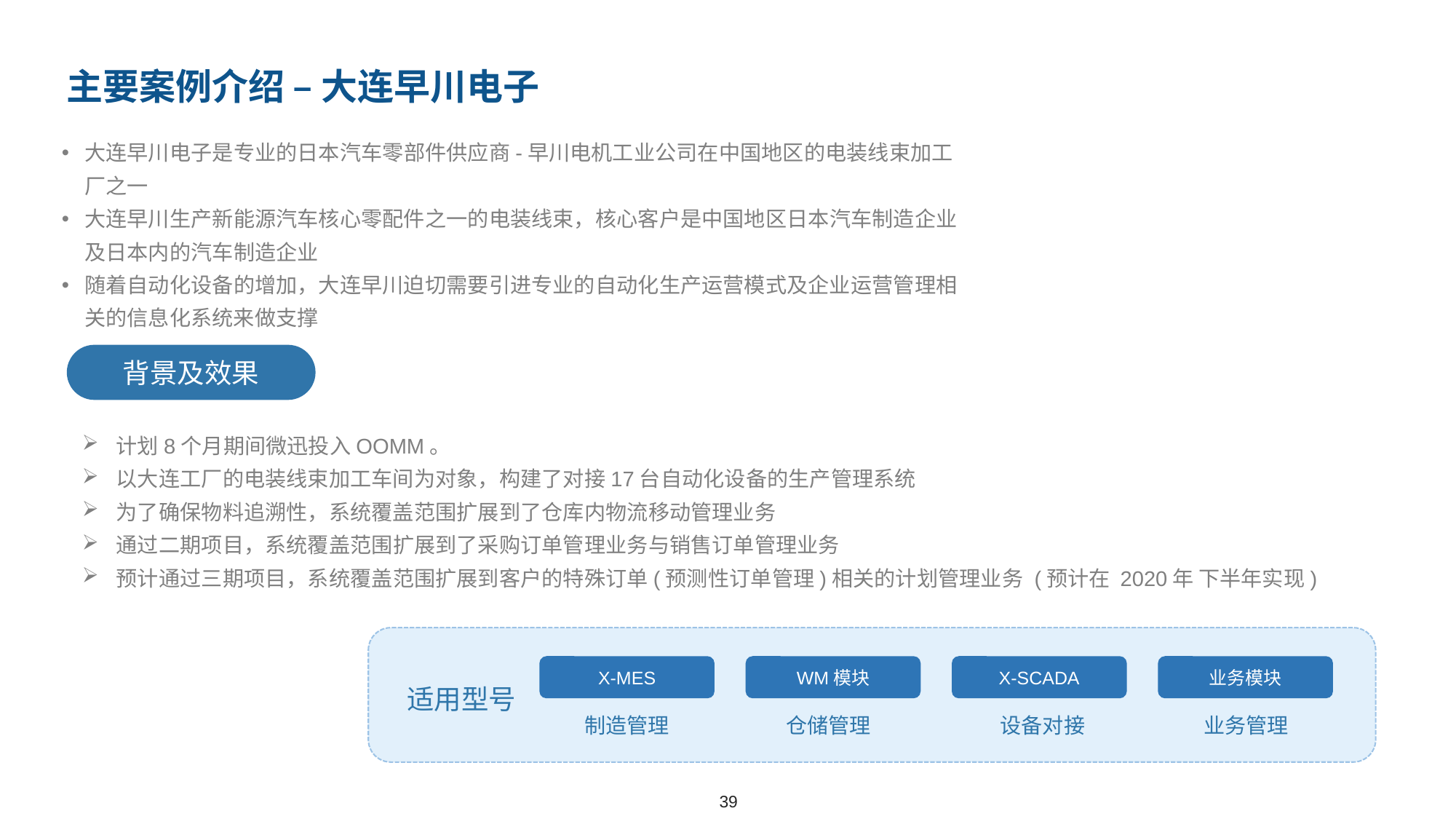

主要案例介绍 – 大连早川电子
大连早川电子是专业的日本汽车零部件供应商-早川电机工业公司在中国地区的电装线束加工厂之一
大连早川生产新能源汽车核心零配件之一的电装线束，核心客户是中国地区日本汽车制造企业及日本内的汽车制造企业
随着自动化设备的增加，大连早川迫切需要引进专业的自动化生产运营模式及企业运营管理相关的信息化系统来做支撑
背景及效果
计划8个月期间微迅投入OOMM。
以大连工厂的电装线束加工车间为对象，构建了对接17台自动化设备的生产管理系统
为了确保物料追溯性，系统覆盖范围扩展到了仓库内物流移动管理业务
通过二期项目，系统覆盖范围扩展到了采购订单管理业务与销售订单管理业务
预计通过三期项目，系统覆盖范围扩展到客户的特殊订单(预测性订单管理)相关的计划管理业务 (预计在 2020年 下半年实现)

X-MES

WM模块

X-SCADA

业务模块
适用型号
制造管理
仓储管理
设备对接
业务管理